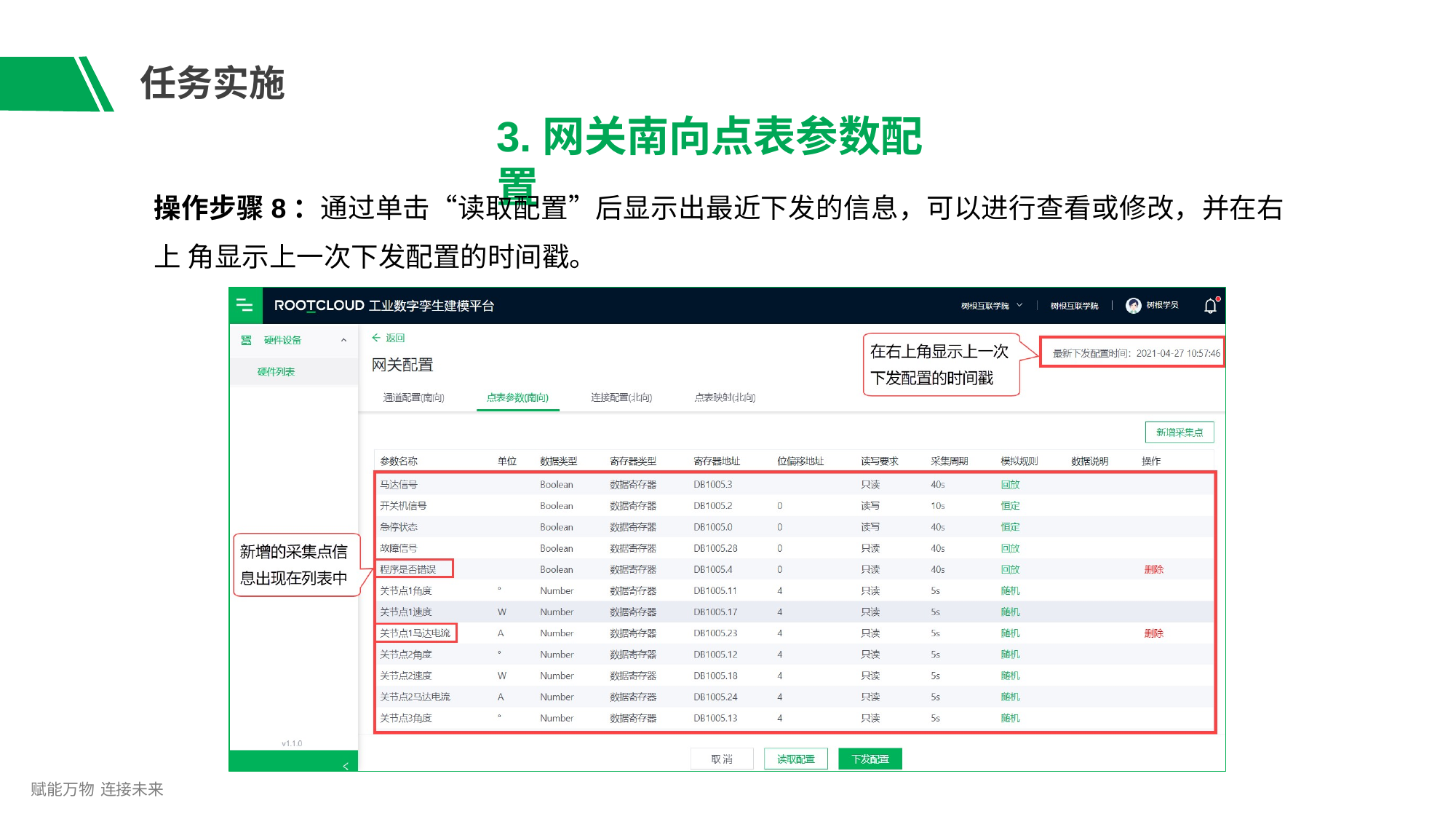

# 任务实施
3.网关南向点表参数配置
操作步骤8：通过单击“读取配置”后显示出最近下发的信息，可以进行查看或修改，并在右上 角显示上一次下发配置的时间戳。

赋能万物 连接未来